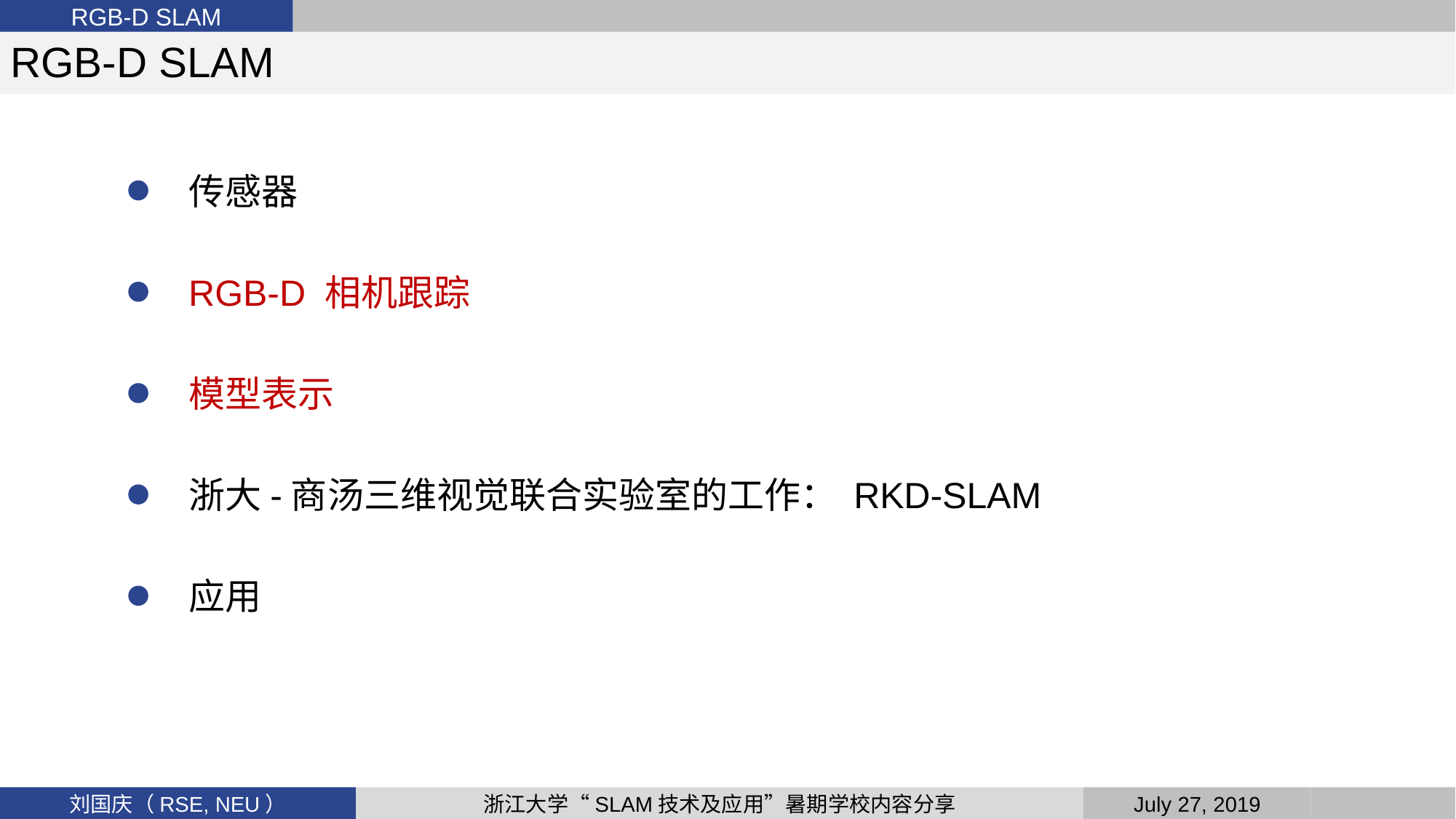

RGB-D SLAM

RGB-D SLAM

传感器

RGB-D 相机跟踪

模型表示

浙大-商汤三维视觉联合实验室的工作： RKD-SLAM

应用

July 27, 2019
浙江大学“SLAM技术及应用”暑期学校内容分享
刘国庆（RSE, NEU）